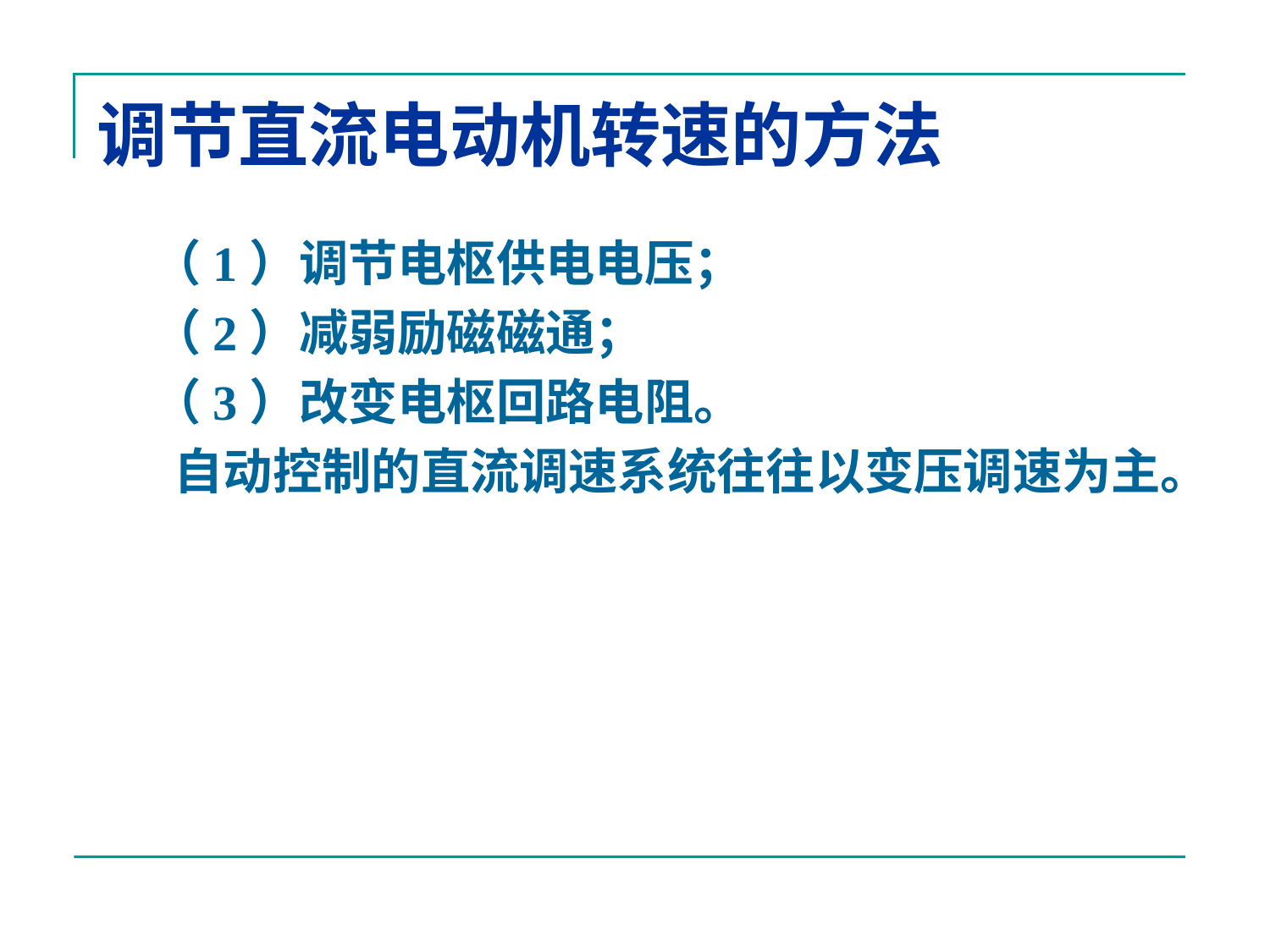

# 调节直流电动机转速的方法
  （1）调节电枢供电电压；
  （2）减弱励磁磁通；
  （3）改变电枢回路电阻。
    自动控制的直流调速系统往往以变压调速为主。